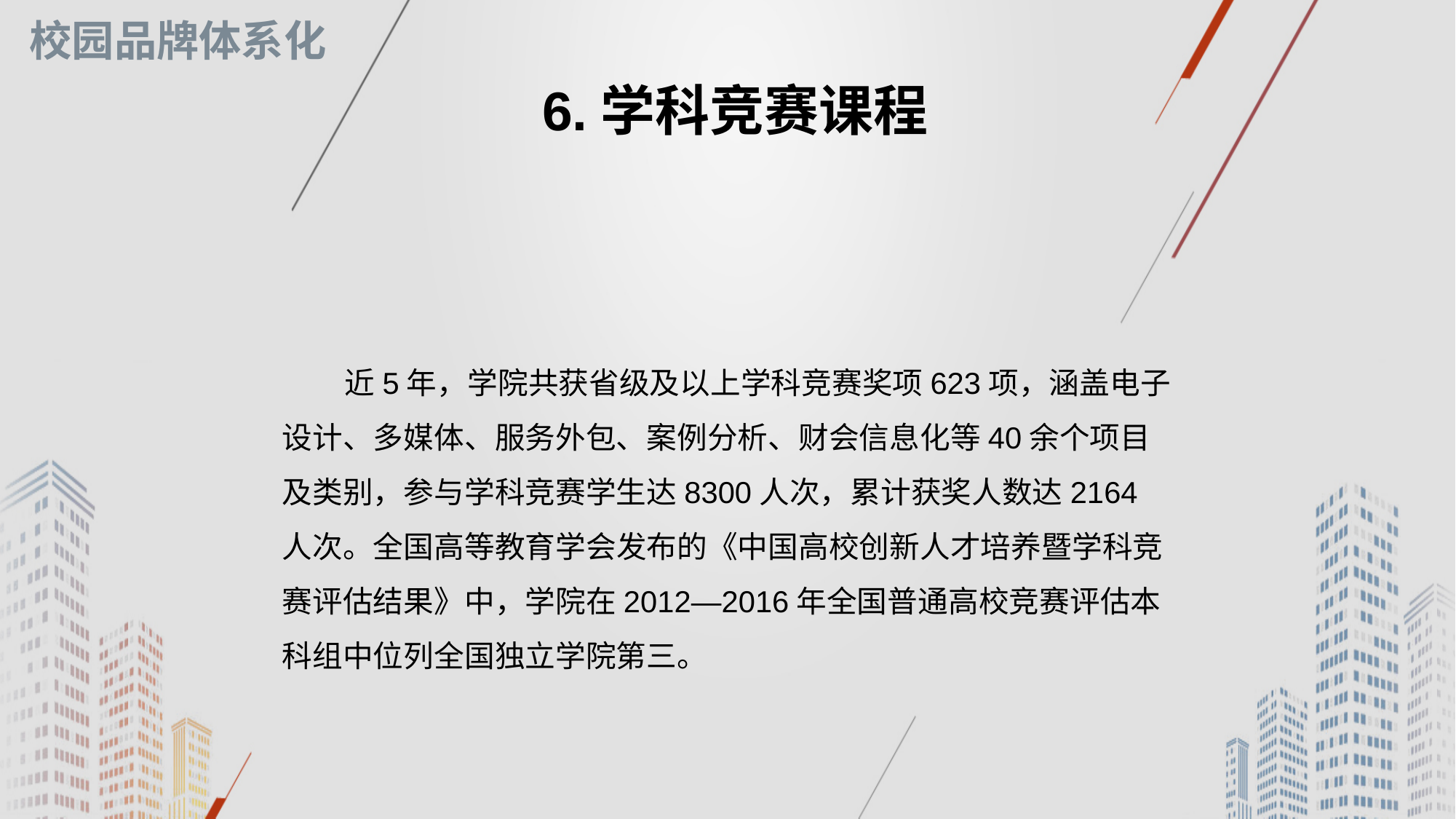

校园品牌体系化
 6.学科竞赛课程
  近5年，学院共获省级及以上学科竞赛奖项623项，涵盖电子设计、多媒体、服务外包、案例分析、财会信息化等40余个项目及类别，参与学科竞赛学生达8300人次，累计获奖人数达2164人次。全国高等教育学会发布的《中国高校创新人才培养暨学科竞赛评估结果》中，学院在2012—2016年全国普通高校竞赛评估本科组中位列全国独立学院第三。